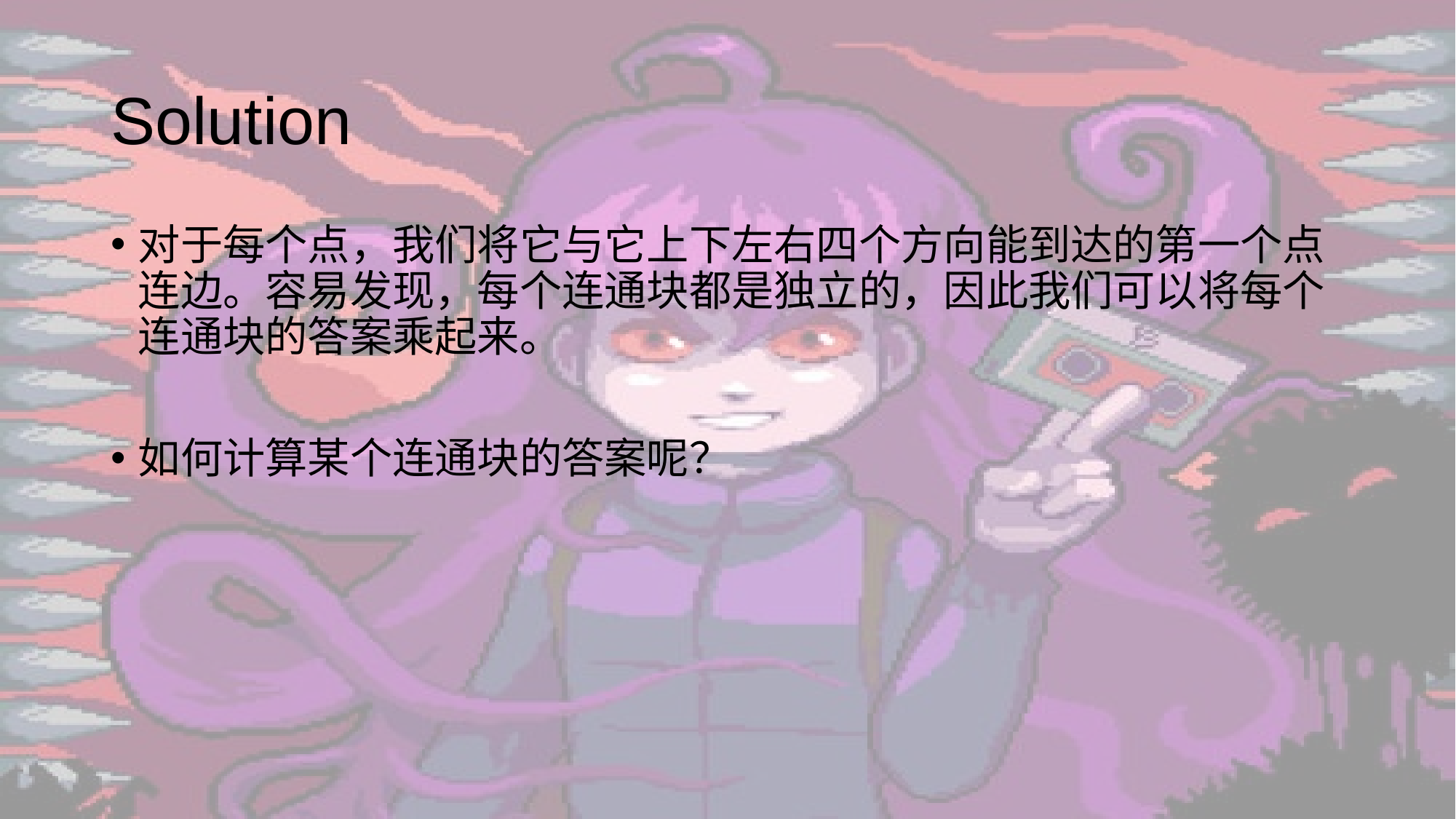

# Solution
对于每个点，我们将它与它上下左右四个方向能到达的第一个点连边。容易发现，每个连通块都是独立的，因此我们可以将每个连通块的答案乘起来。

如何计算某个连通块的答案呢？